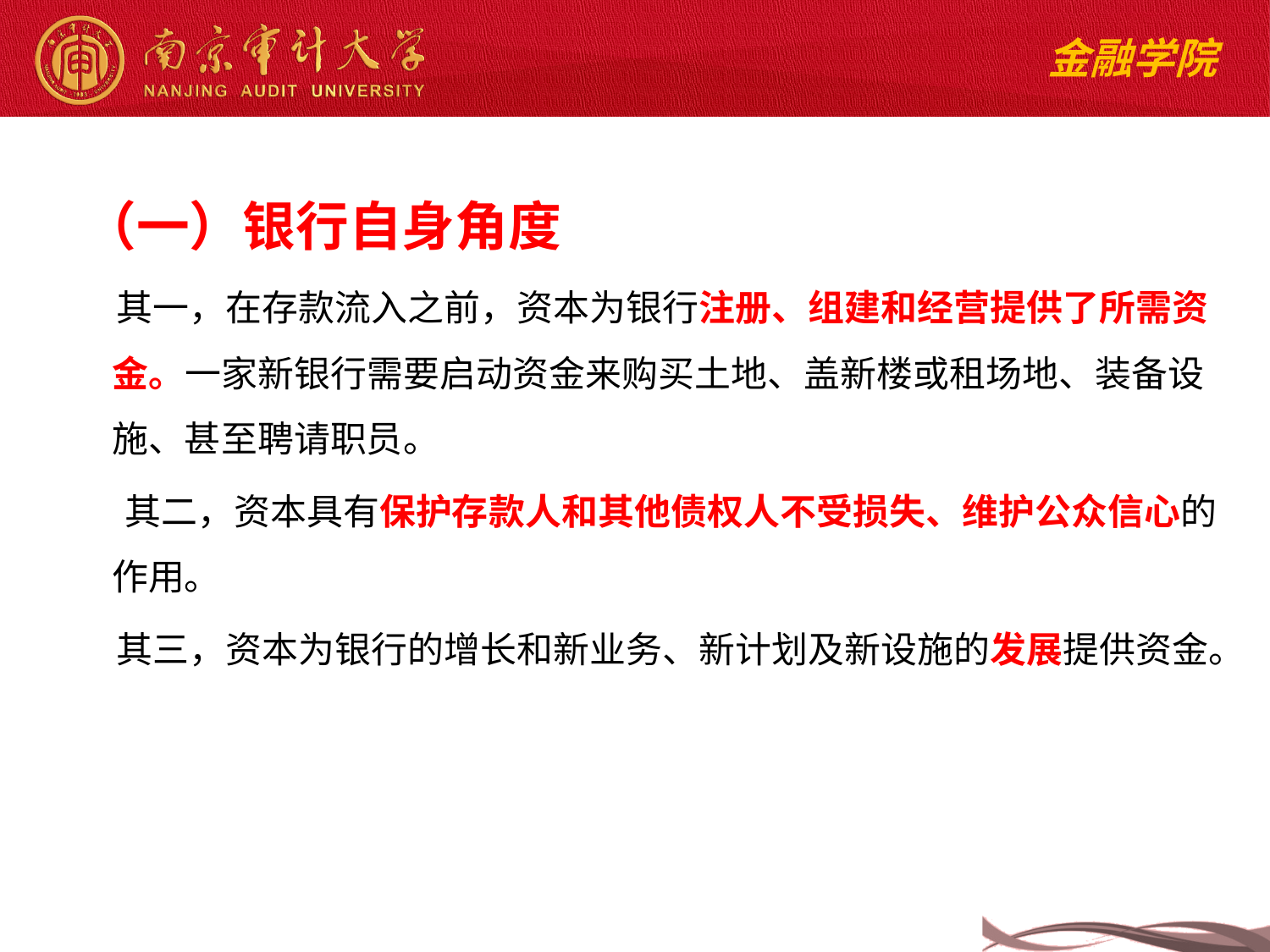

（一）银行自身角度
     其一，在存款流入之前，资本为银行注册、组建和经营提供了所需资金。一家新银行需要启动资金来购买土地、盖新楼或租场地、装备设施、甚至聘请职员。
      其二，资本具有保护存款人和其他债权人不受损失、维护公众信心的作用。
     其三，资本为银行的增长和新业务、新计划及新设施的发展提供资金。